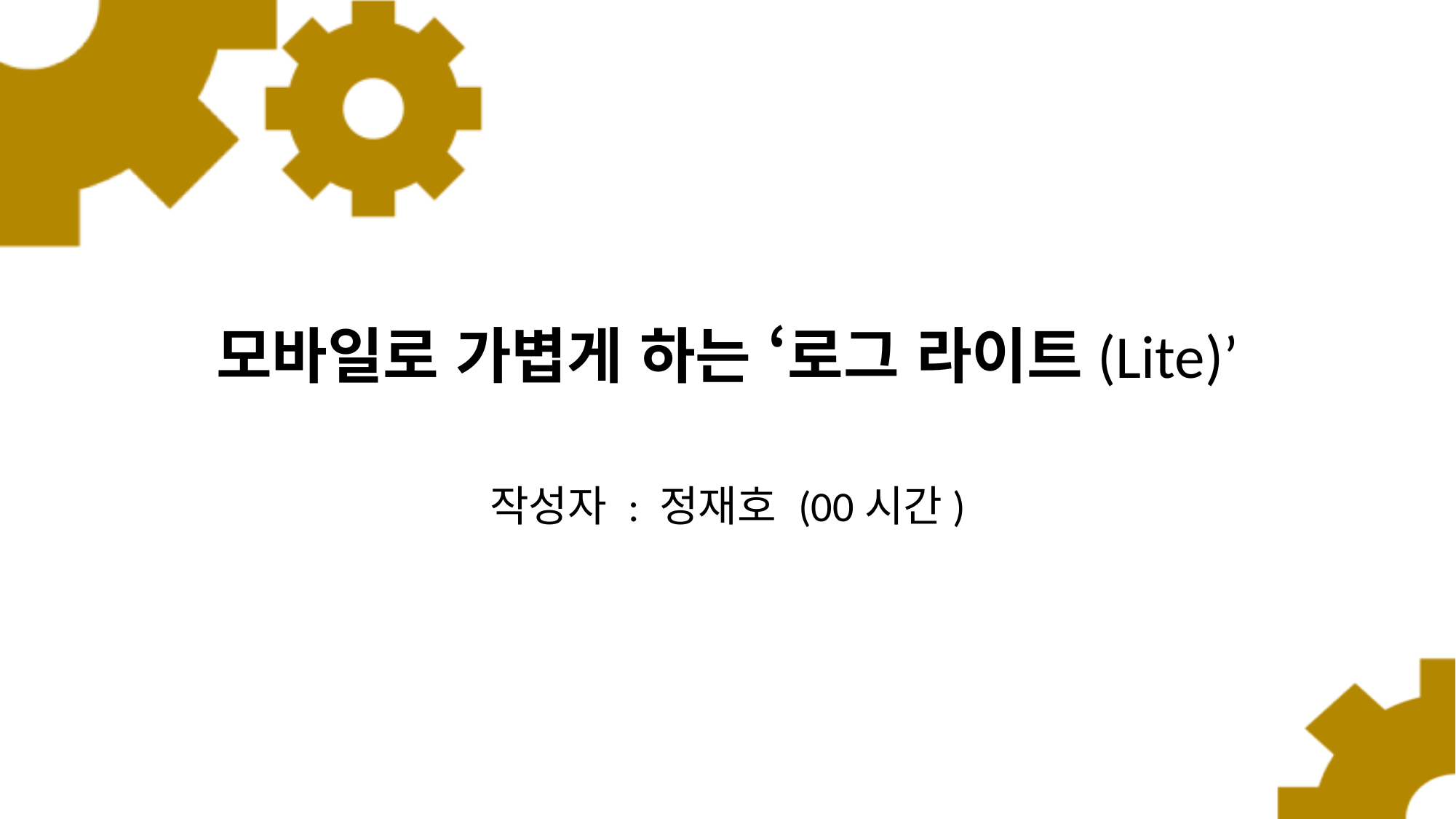

# 모바일로 가볍게 하는 ‘로그 라이트(Lite)’
작성자 : 정재호 (00시간)